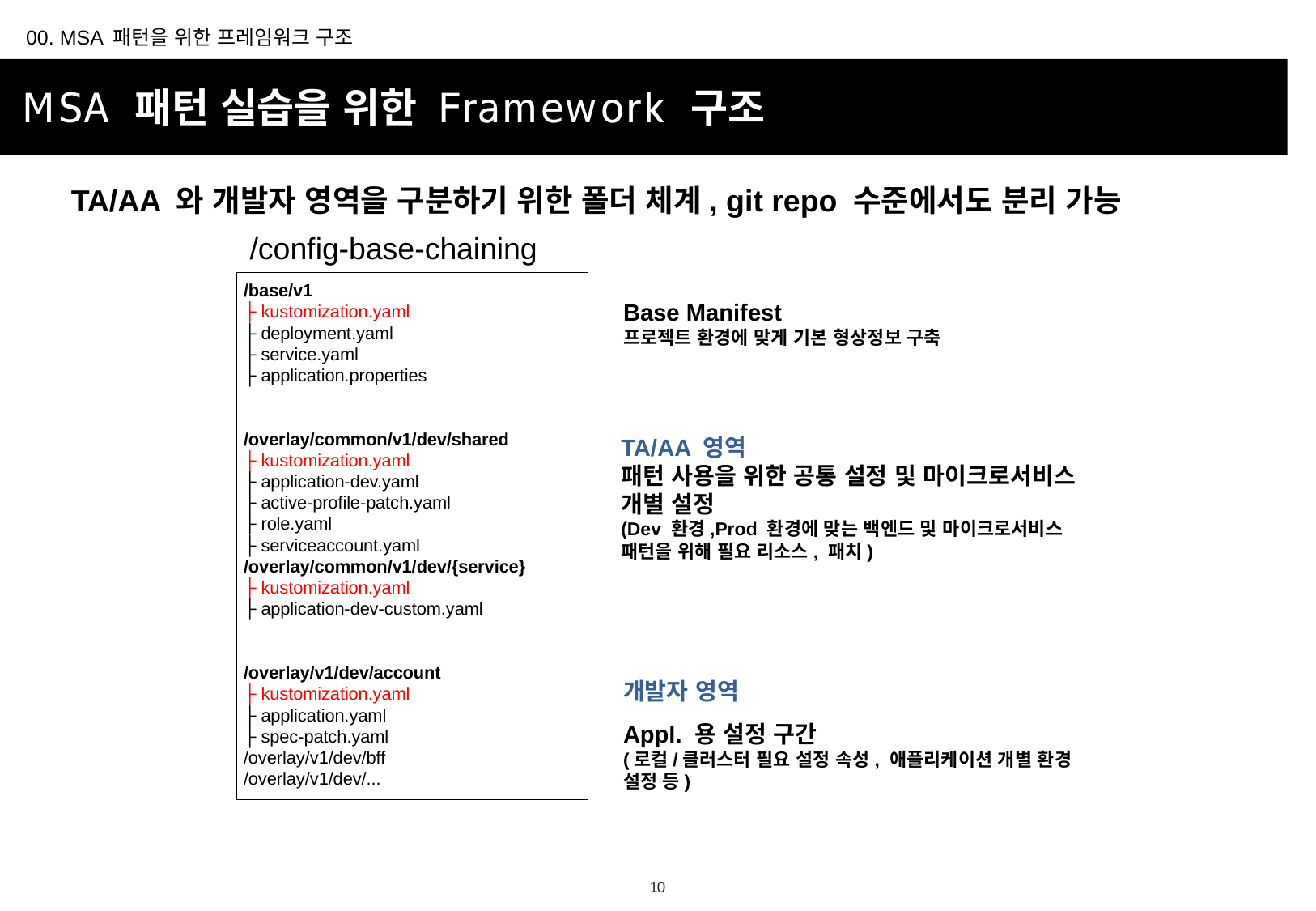

00. MSA 패턴을 위한 프레임워크 구조
MSA 패턴 실습을 위한 Framework 구조
TA/AA 와 개발자 영역을 구분하기 위한 폴더 체계, git repo 수준에서도 분리 가능
/config-base-chaining
/base/v1
├ kustomization.yaml
├ deployment.yaml
├ service.yaml
├ application.properties

/overlay/common/v1/dev/shared
├ kustomization.yaml
├ application-dev.yaml
├ active-profile-patch.yaml
├ role.yaml
├ serviceaccount.yaml
/overlay/common/v1/dev/{service}
├ kustomization.yaml
├ application-dev-custom.yaml

/overlay/v1/dev/account
├ kustomization.yaml
├ application.yaml
├ spec-patch.yaml
/overlay/v1/dev/bff
/overlay/v1/dev/...

Base Manifest
프로젝트 환경에 맞게 기본 형상정보 구축
TA/AA 영역
패턴 사용을 위한 공통 설정 및 마이크로서비스 개별 설정
(Dev 환경,Prod 환경에 맞는 백엔드 및 마이크로서비스 패턴을 위해 필요 리소스, 패치)
개발자 영역
Appl. 용 설정 구간
(로컬/클러스터 필요 설정 속성, 애플리케이션 개별 환경 설정 등)